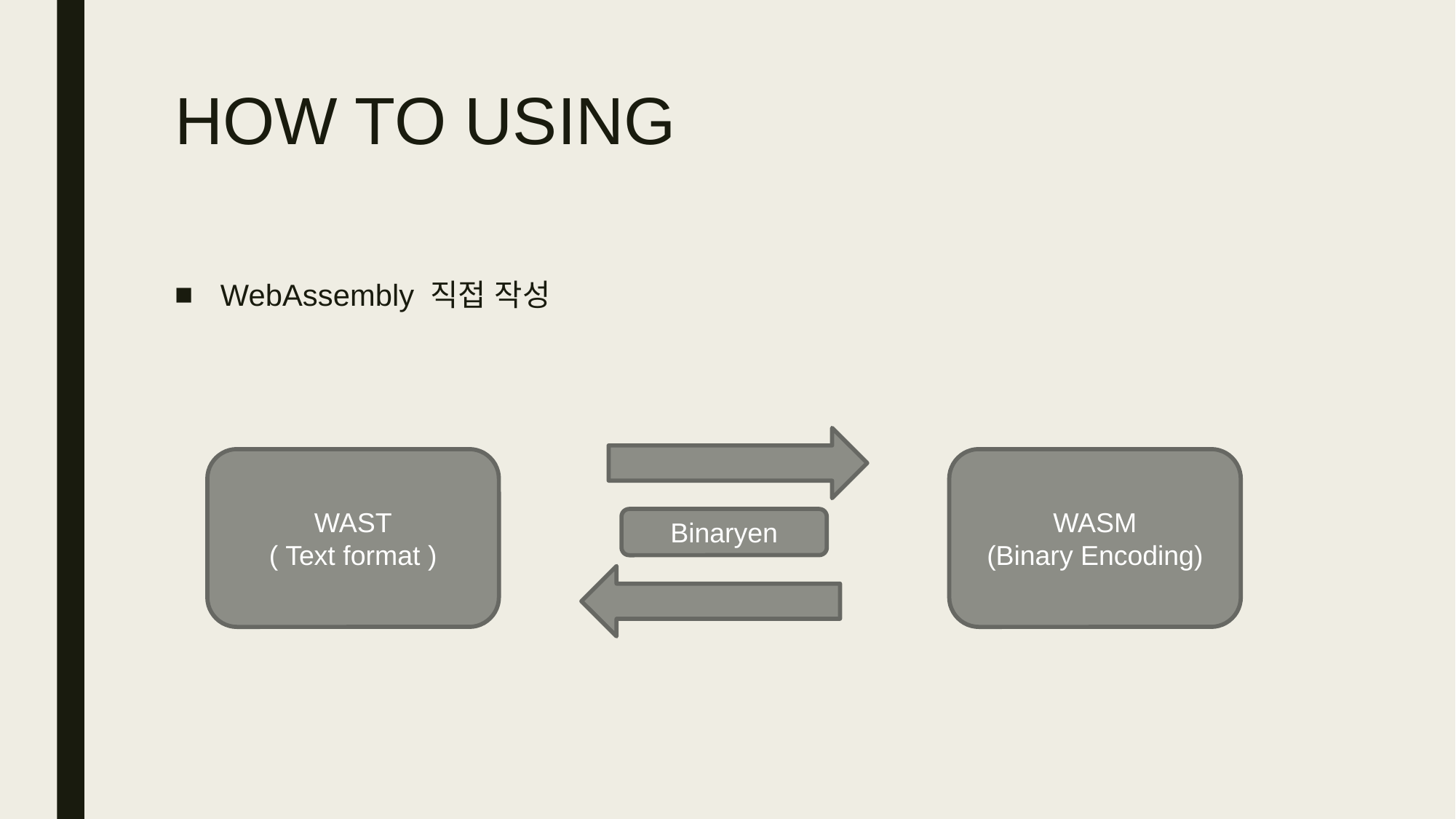

# HOW TO USING
WebAssembly 직접 작성

WAST
( Text format )
WASM
(Binary Encoding)
Binaryen